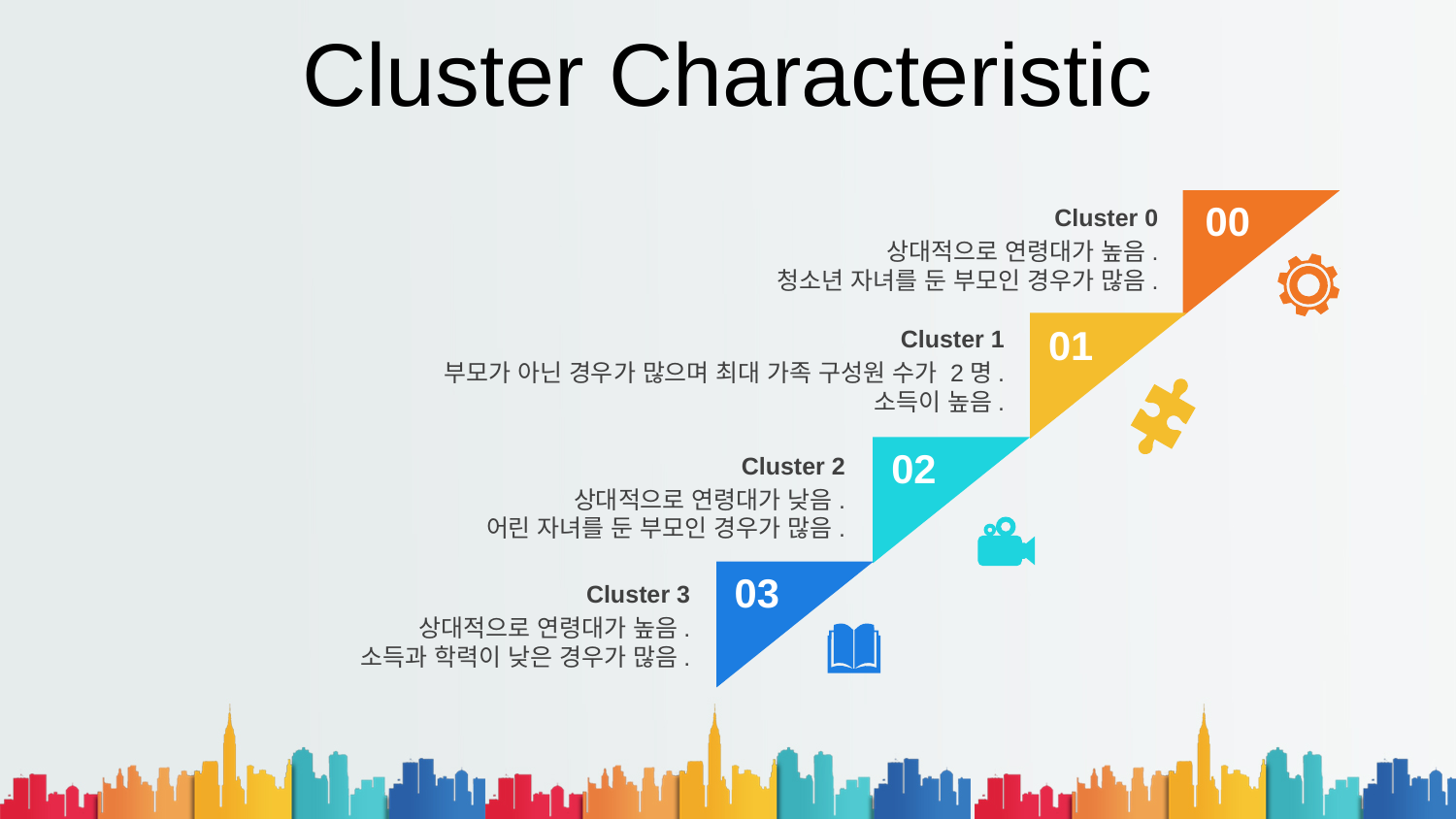

Cluster Characteristic

Cluster 0
상대적으로 연령대가 높음.
청소년 자녀를 둔 부모인 경우가 많음.
00

Cluster 1
부모가 아닌 경우가 많으며 최대 가족 구성원 수가 2명.
소득이 높음.

01

02
Cluster 2
상대적으로 연령대가 낮음.
어린 자녀를 둔 부모인 경우가 많음.

03
Cluster 3
상대적으로 연령대가 높음.
소득과 학력이 낮은 경우가 많음.